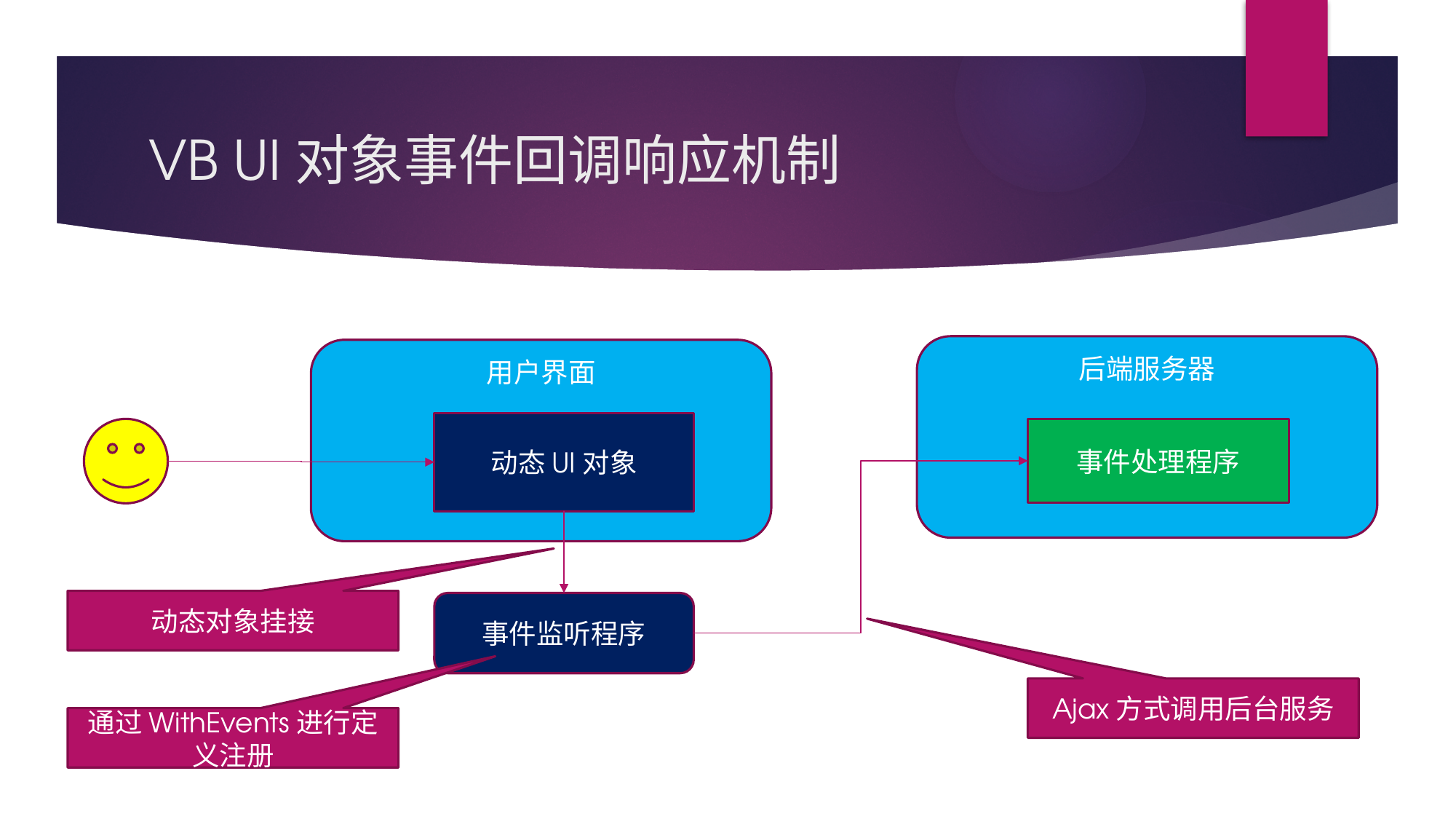

# VB UI对象事件回调响应机制
后端服务器
用户界面
动态UI对象

事件处理程序
动态对象挂接
事件监听程序
Ajax方式调用后台服务
通过WithEvents进行定义注册